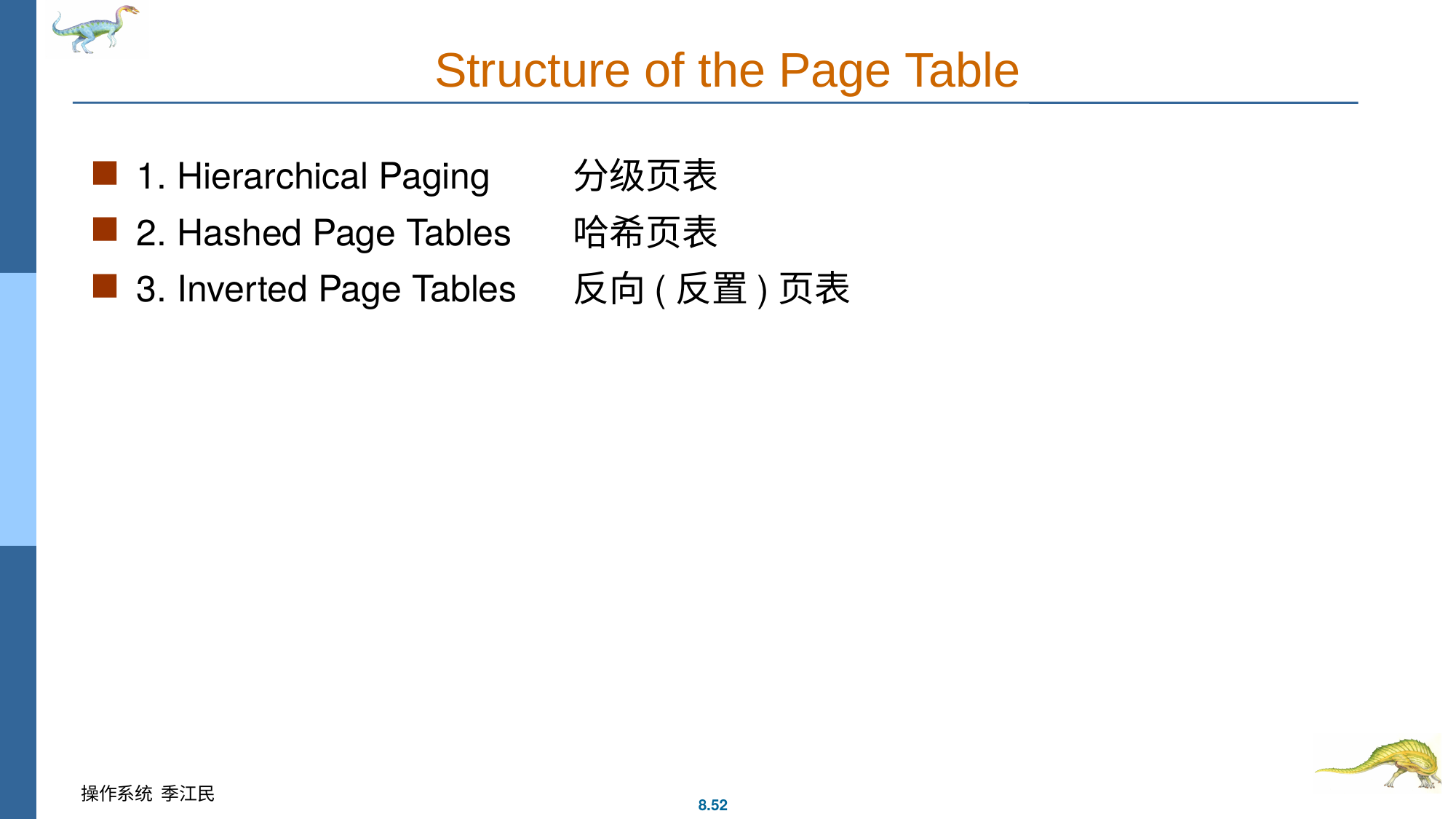

# Structure of the Page Table
1. Hierarchical Paging	分级页表
2. Hashed Page Tables	哈希页表
3. Inverted Page Tables	反向(反置)页表